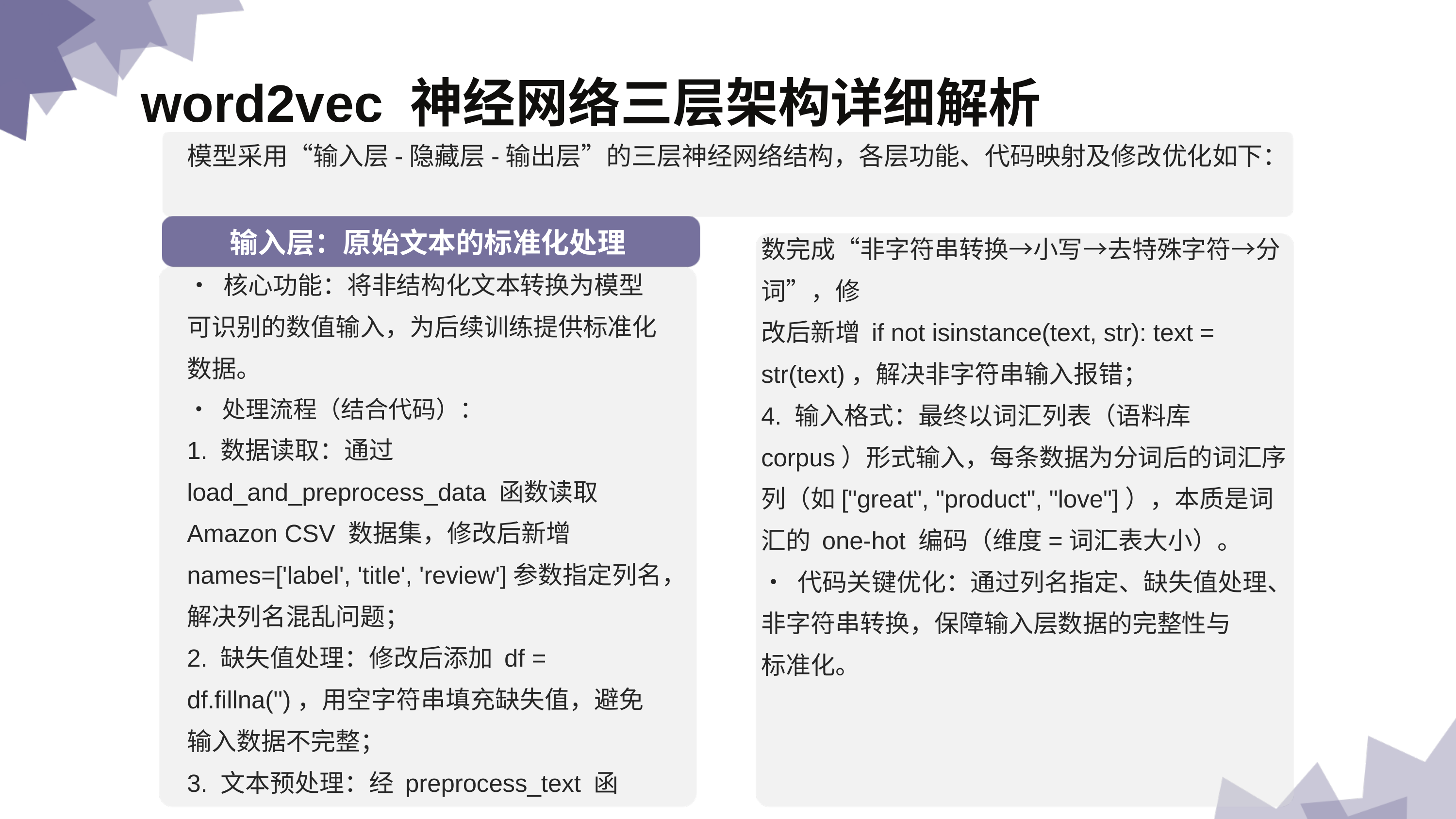

word2vec 神经⽹络三层架构详细解析

模型采⽤“输⼊层-隐藏层-输出层”的三层神经⽹络结构，各层功能、代码映射及修改优化如下：

输⼊层：原始⽂本的标准化处理

数完成“⾮字符串转换→⼩写→去特殊字符→分词”，修
改后新增 if not isinstance(text, str): text = str(text)，解决⾮字符串输⼊报错；
4. 输⼊格式：最终以词汇列表（语料库 corpus）形式输⼊，每条数据为分词后的词汇序列（如["great", "product", "love"]），本质是词汇的 one-hot 编码（维度=词汇表⼤⼩）。
• 代码关键优化：通过列名指定、缺失值处理、⾮字符串转换，保障输⼊层数据的完整性与
标准化。

• 核⼼功能：将⾮结构化⽂本转换为模型可识别的数值输⼊，为后续训练提供标准化数据。
• 处理流程（结合代码）：
1. 数据读取：通过 load_and_preprocess_data 函数读取 Amazon CSV 数据集，修改后新增
names=['label', 'title', 'review']参数指定列名，解决列名混乱问题；
2. 缺失值处理：修改后添加 df = df.fillna('')，⽤空字符串填充缺失值，避免输⼊数据不完整；
3. ⽂本预处理：经 preprocess_text 函